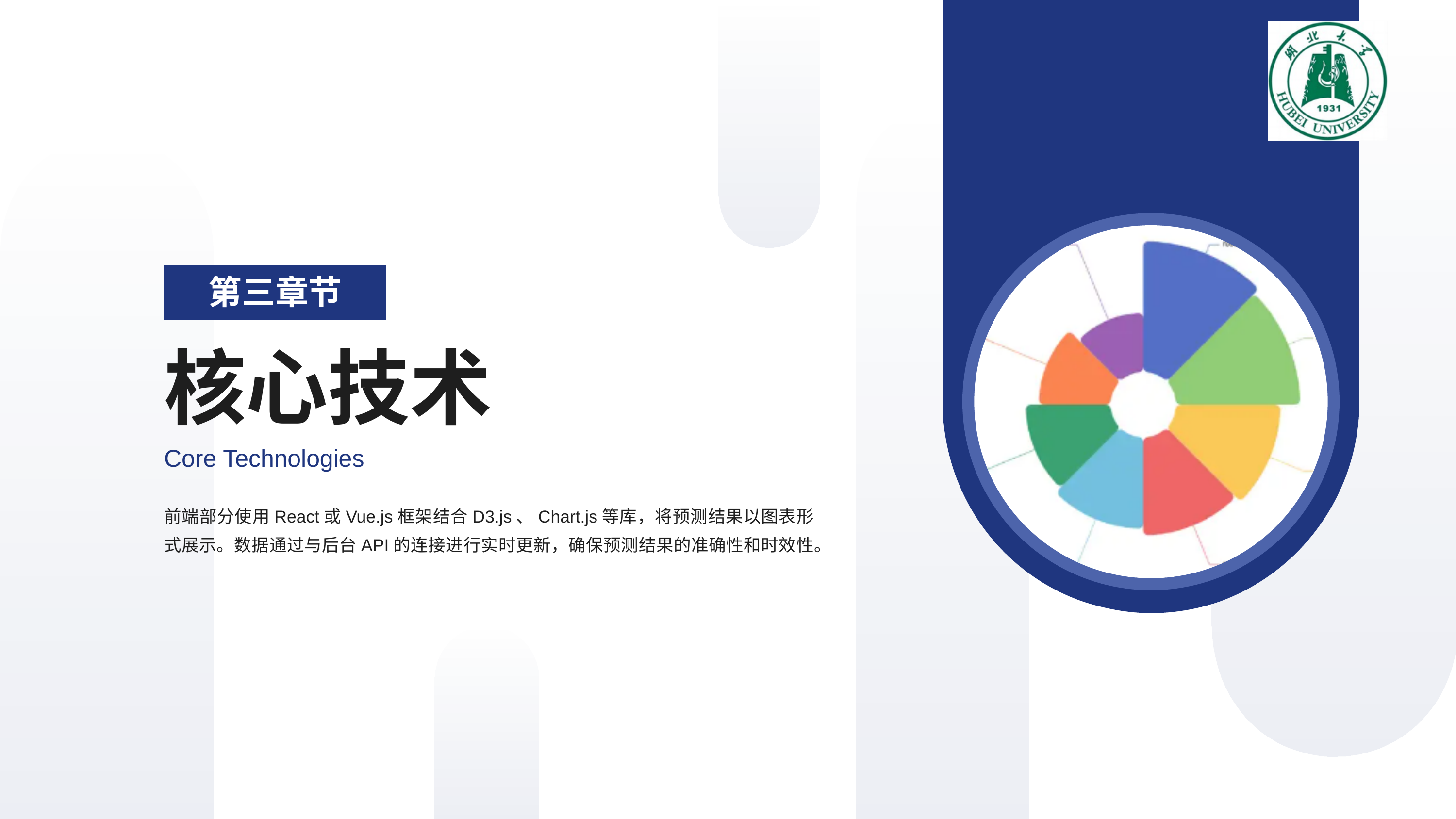

第三章节
核心技术
Core Technologies
前端部分使用React或Vue.js框架结合D3.js、Chart.js等库，将预测结果以图表形式展示。数据通过与后台API的连接进行实时更新，确保预测结果的准确性和时效性。